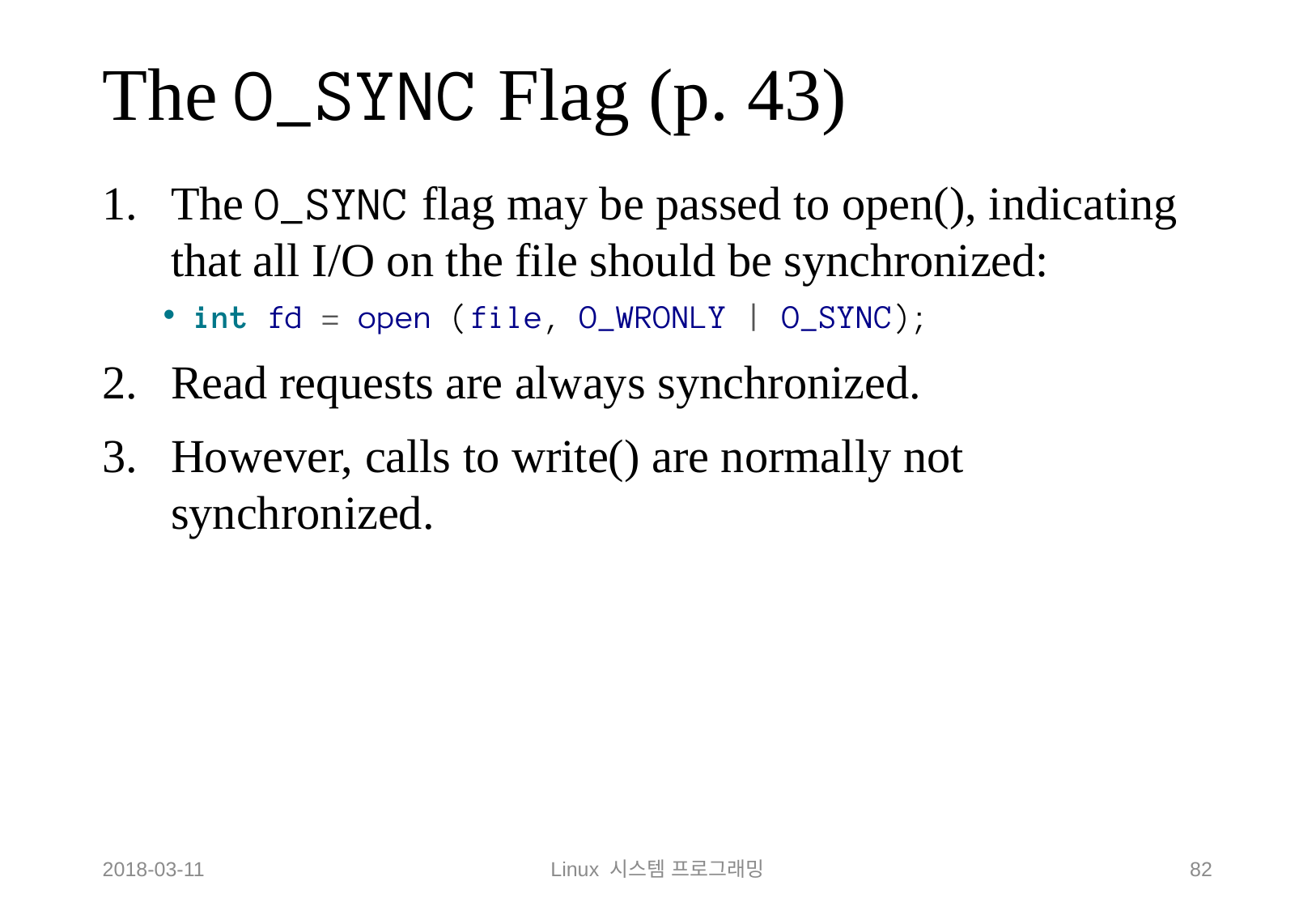

# The O_SYNC Flag (p. 43)
The O_SYNC flag may be passed to open(), indicating that all I/O on the file should be synchronized:
int fd = open (file, O_WRONLY | O_SYNC);
Read requests are always synchronized.
However, calls to write() are normally not synchronized.

2018-03-11
Linux 시스템 프로그래밍
82